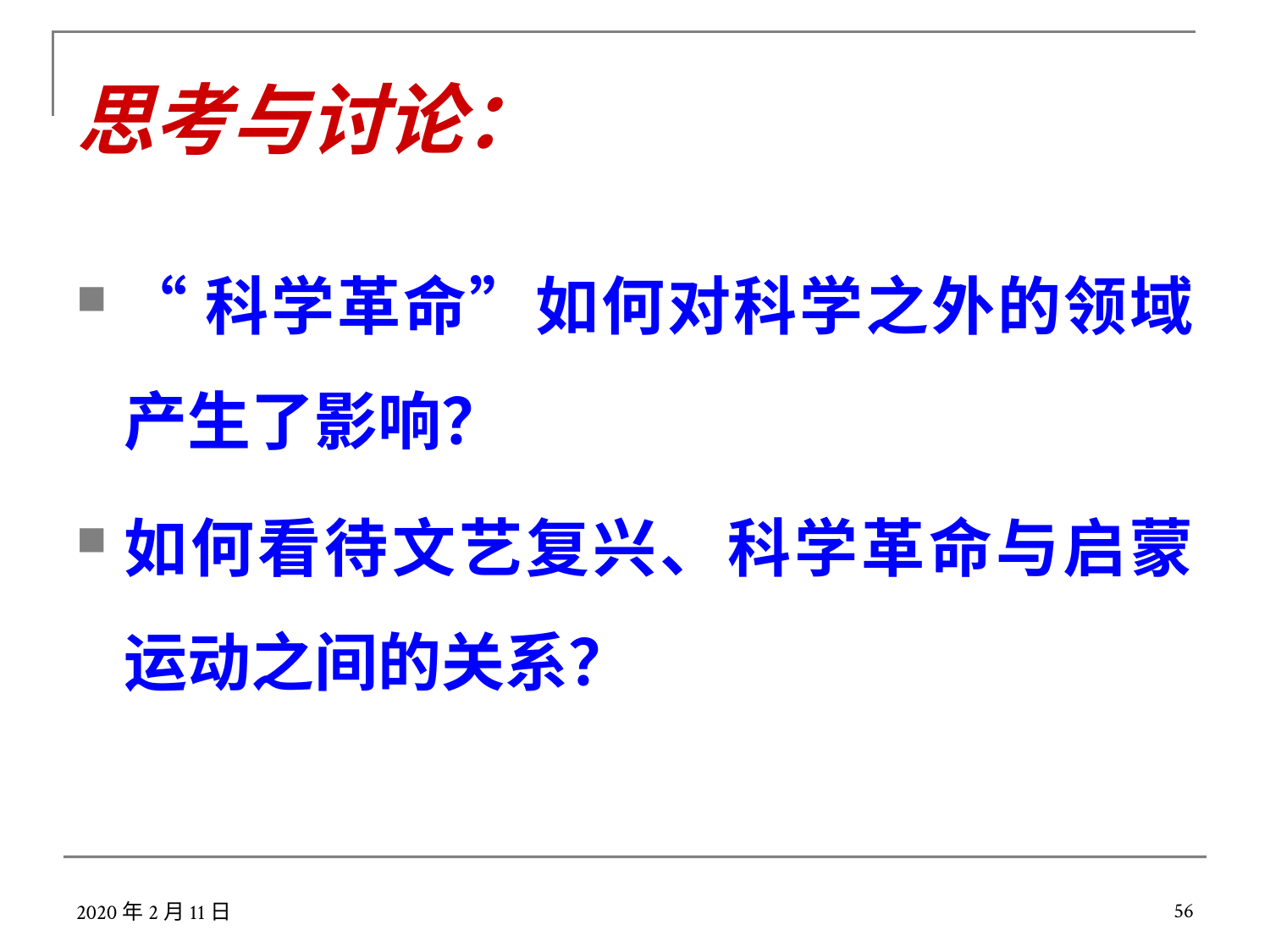

# 思考与讨论：
“科学革命”如何对科学之外的领域产生了影响？
如何看待文艺复兴、科学革命与启蒙运动之间的关系？

2020年2月11日
56